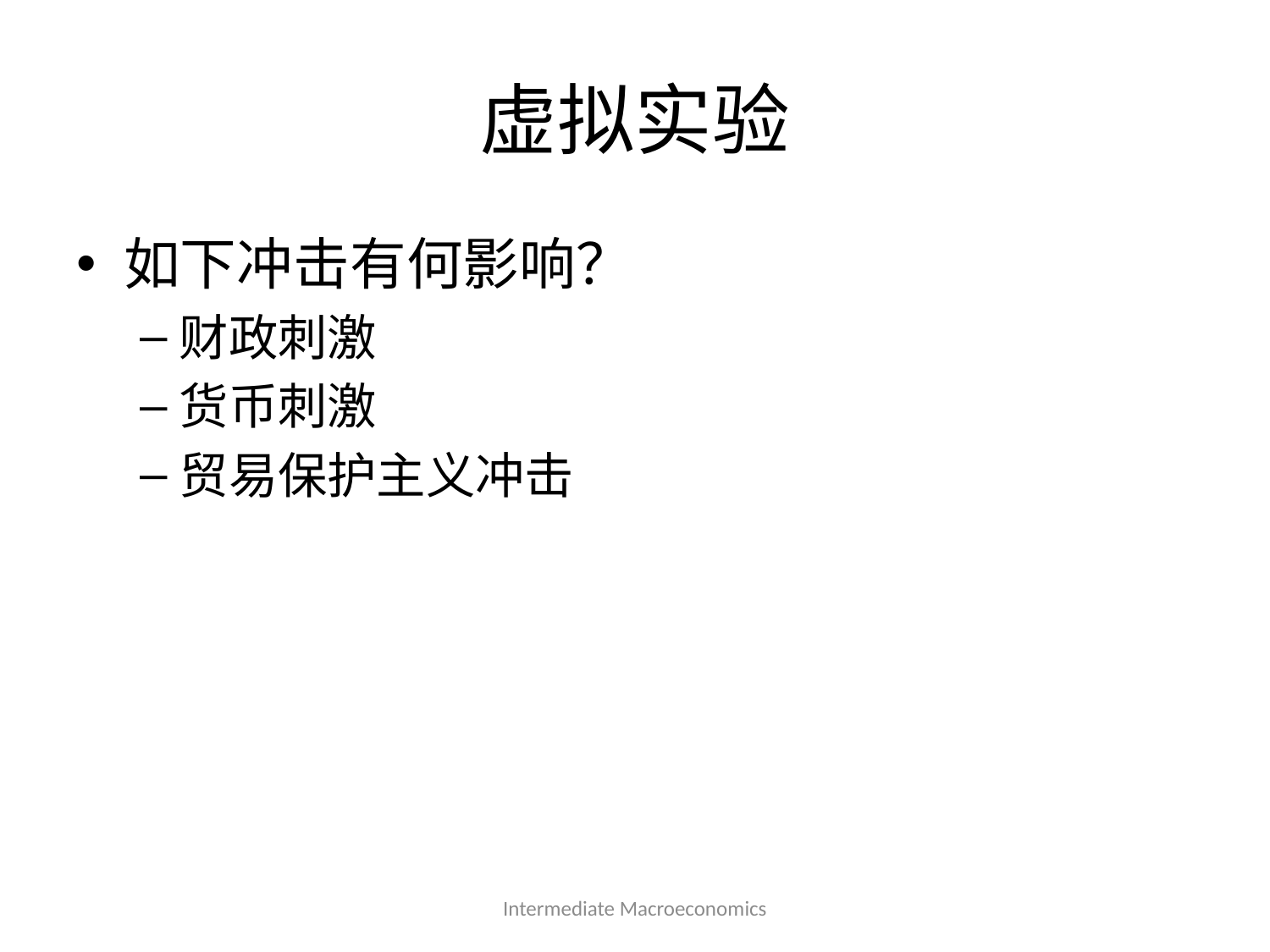

# 虚拟实验
如下冲击有何影响？
财政刺激
货币刺激
贸易保护主义冲击
Intermediate Macroeconomics